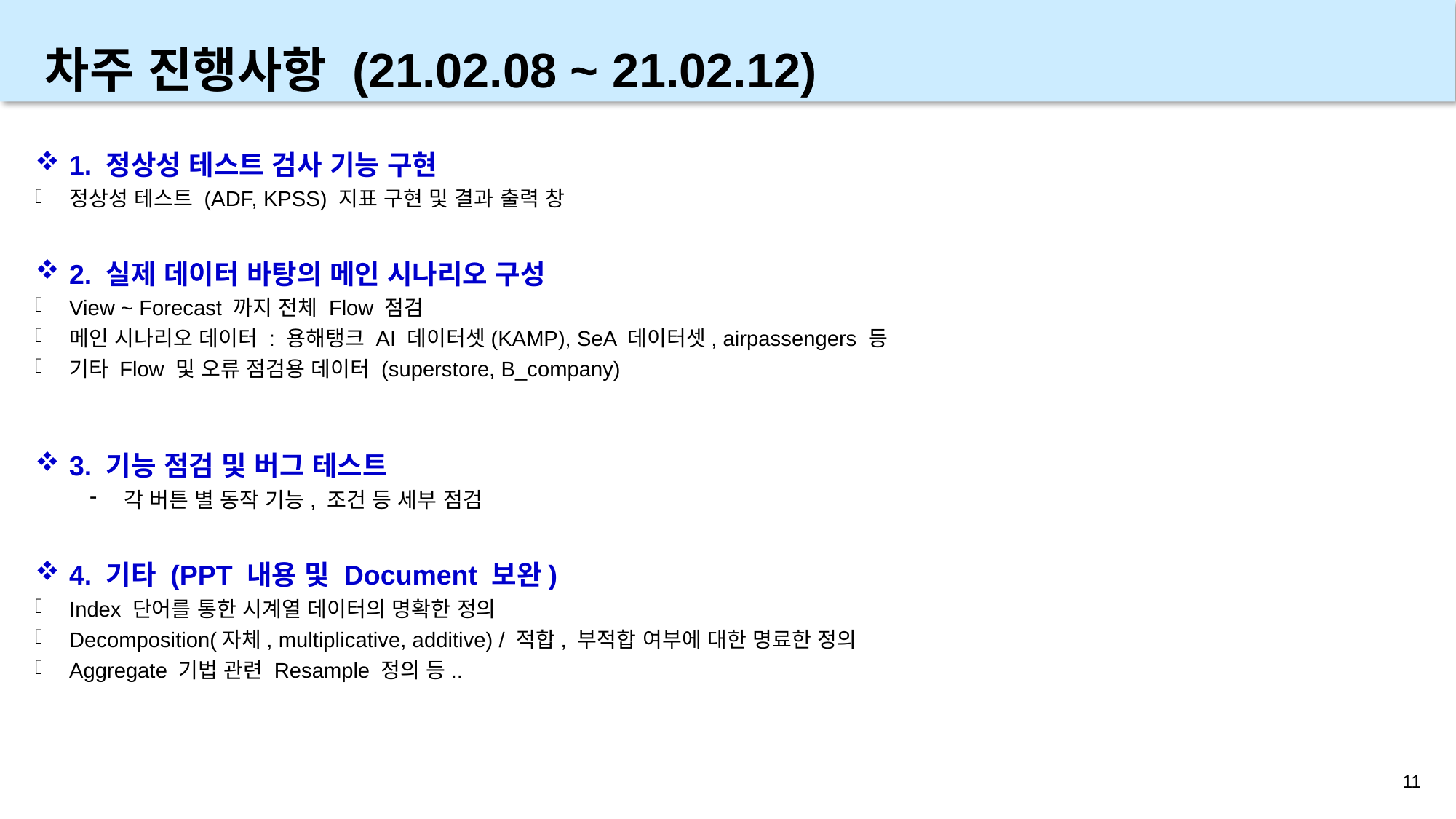

차주 진행사항 (21.02.08 ~ 21.02.12)
1. 정상성 테스트 검사 기능 구현
정상성 테스트 (ADF, KPSS) 지표 구현 및 결과 출력 창

2. 실제 데이터 바탕의 메인 시나리오 구성
View ~ Forecast 까지 전체 Flow 점검
메인 시나리오 데이터 : 용해탱크 AI 데이터셋(KAMP), SeA 데이터셋, airpassengers 등
기타 Flow 및 오류 점검용 데이터 (superstore, B_company)

3. 기능 점검 및 버그 테스트
각 버튼 별 동작 기능, 조건 등 세부 점검

4. 기타 (PPT 내용 및 Document 보완)
Index 단어를 통한 시계열 데이터의 명확한 정의
Decomposition(자체, multiplicative, additive) / 적합, 부적합 여부에 대한 명료한 정의
Aggregate 기법 관련 Resample 정의 등..
11